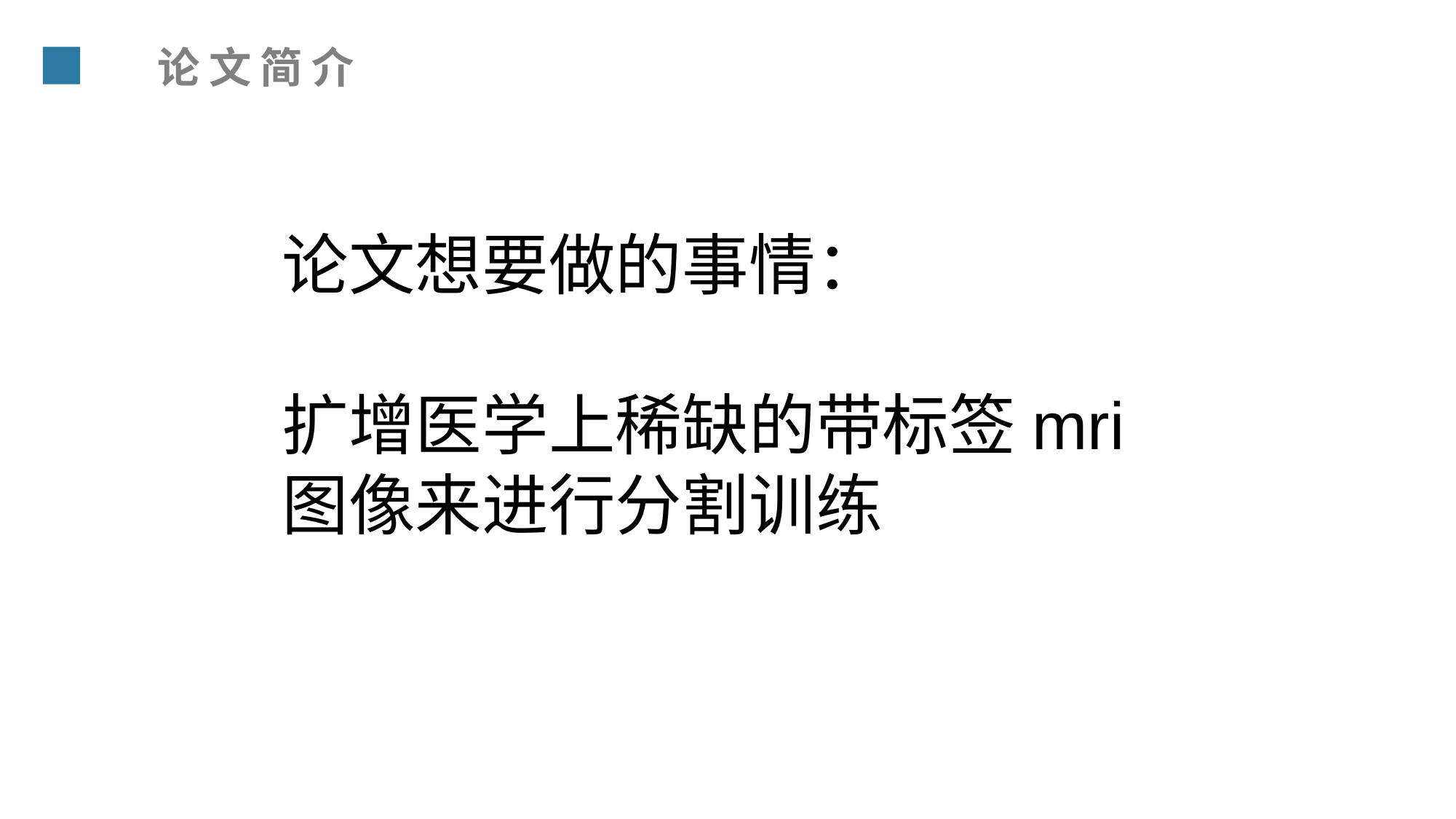

论文简介

论文想要做的事情：

扩增医学上稀缺的带标签mri图像来进行分割训练